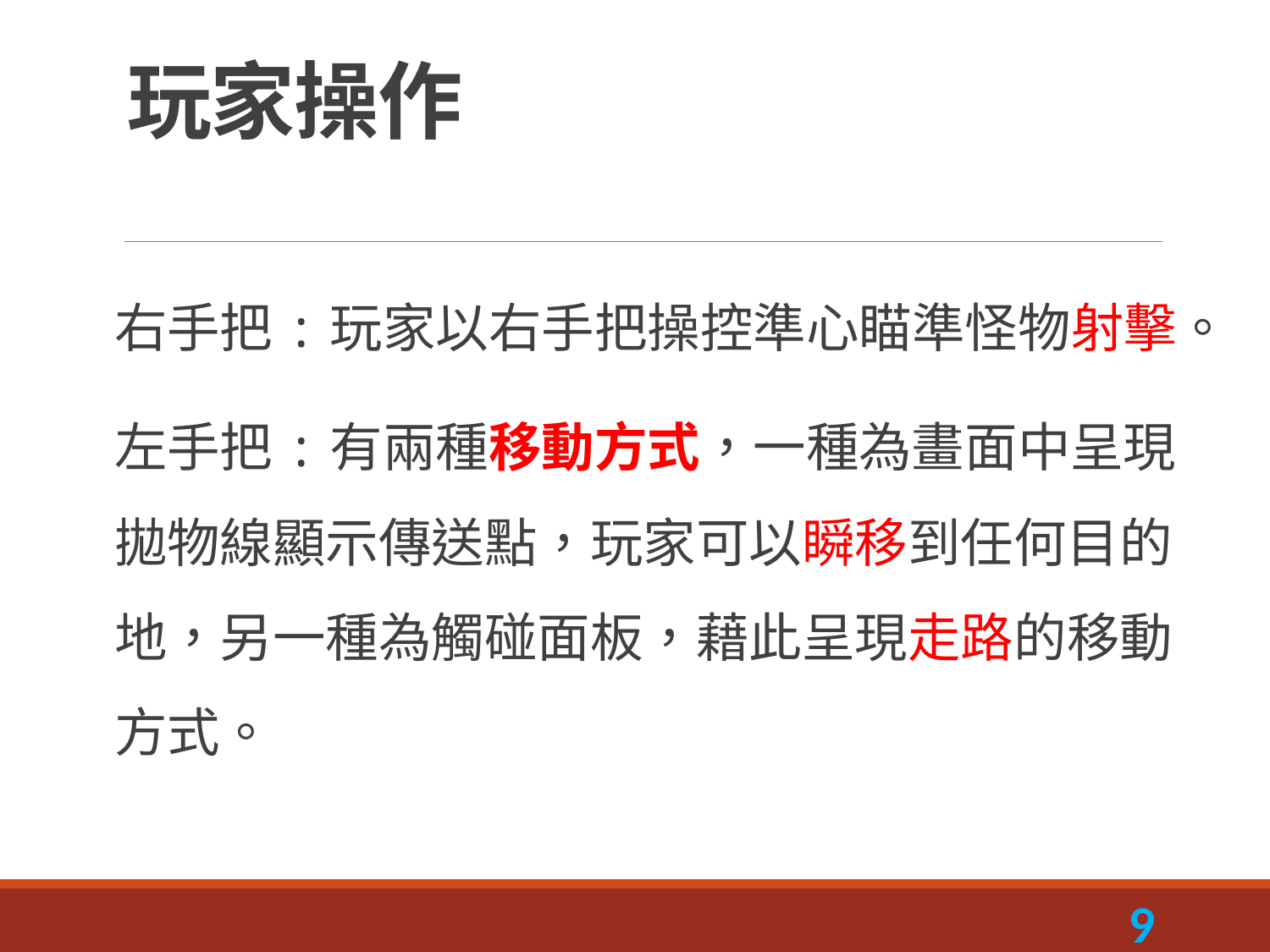

# 玩家操作
右手把:玩家以右手把操控準心瞄準怪物射擊。
左手把:有兩種移動方式，一種為畫面中呈現拋物線顯示傳送點，玩家可以瞬移到任何目的地，另一種為觸碰面板，藉此呈現走路的移動方式。

9